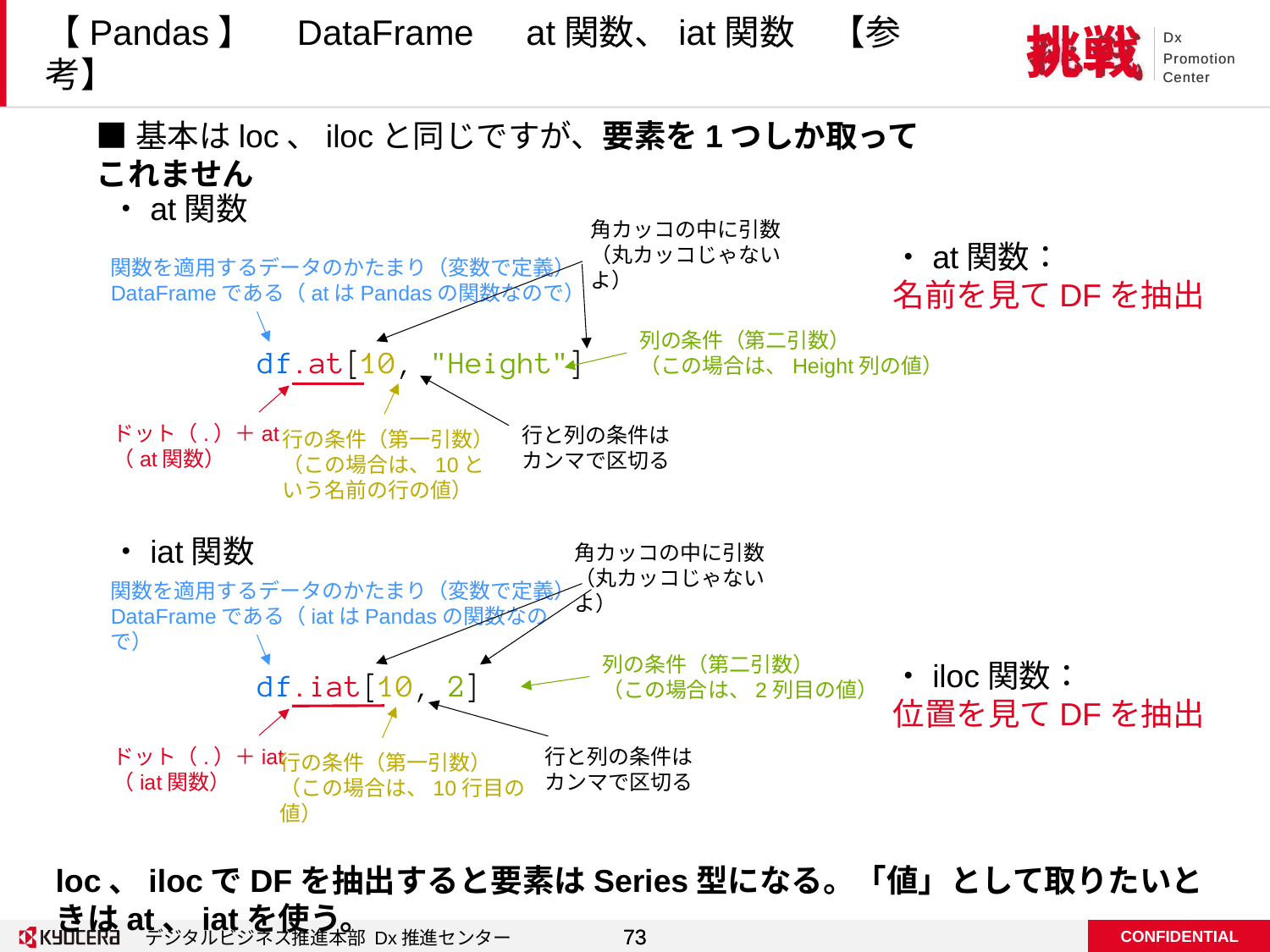

# 【Pandas】　DataFrame　at関数、iat関数　【参考】
■基本はloc、ilocと同じですが、要素を1つしか取ってこれません
・at関数

・iat関数
角カッコの中に引数
（丸カッコじゃないよ）
・at関数：
名前を見てDFを抽出

・iloc関数：
位置を見てDFを抽出
関数を適用するデータのかたまり（変数で定義）
DataFrameである（atはPandasの関数なので）
列の条件（第二引数）
（この場合は、Height列の値）
df.at[10, "Height"]
ドット（.）＋at
（at関数）
行と列の条件は
カンマで区切る

行の条件（第一引数）
（この場合は、10という名前の行の値）
角カッコの中に引数
（丸カッコじゃないよ）
関数を適用するデータのかたまり（変数で定義）
DataFrameである（iatはPandasの関数なので）
列の条件（第二引数）
（この場合は、2列目の値）
df.iat[10, 2]
ドット（.）＋iat
（iat関数）
行と列の条件は
カンマで区切る

行の条件（第一引数）
（この場合は、10行目の値）
loc、ilocでDFを抽出すると要素はSeries型になる。「値」として取りたいときはat、iatを使う。